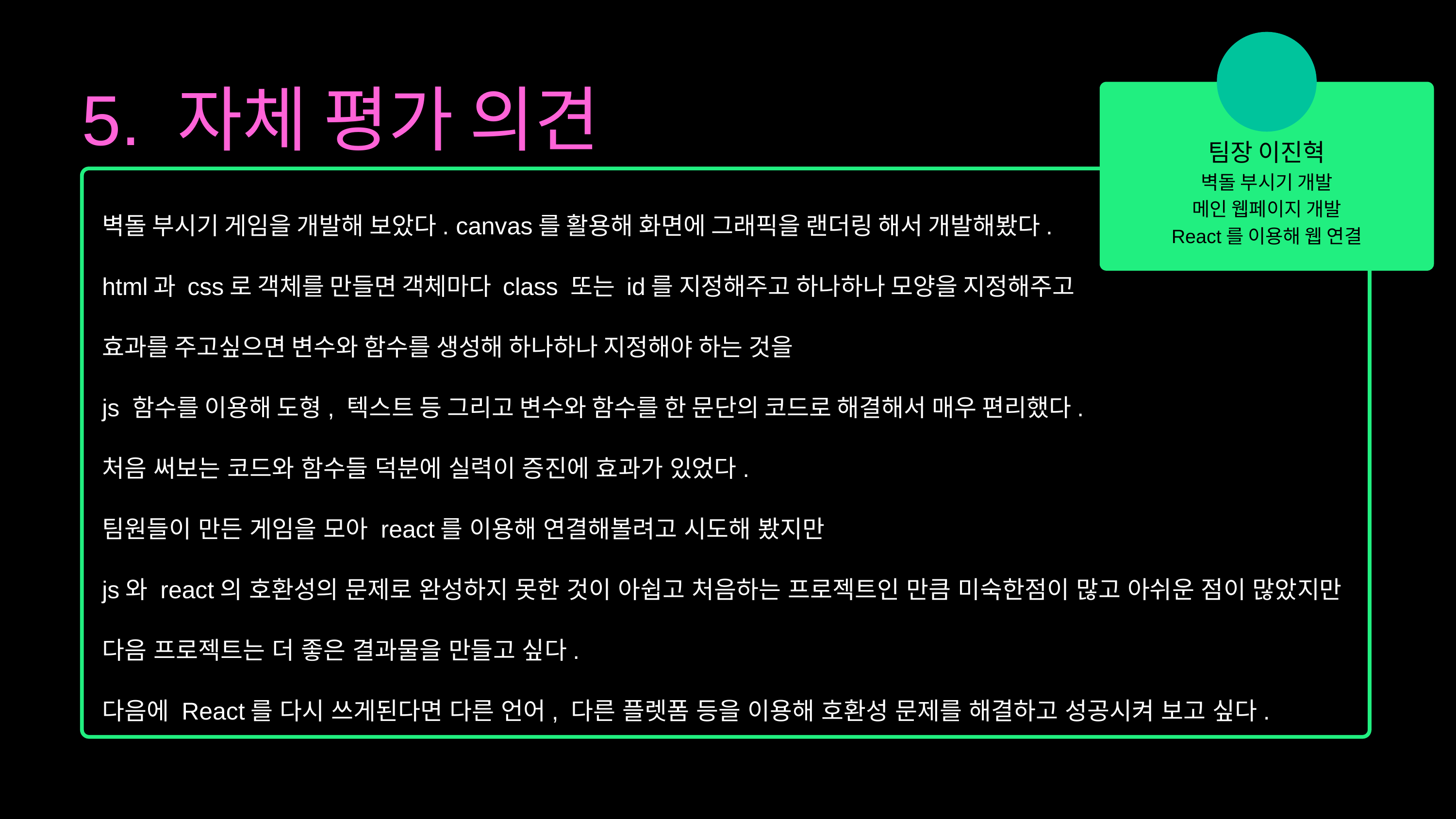

팀장 이진혁
벽돌 부시기 개발
메인 웹페이지 개발
React를 이용해 웹 연결
5. 자체 평가 의견

벽돌 부시기 게임을 개발해 보았다. canvas를 활용해 화면에 그래픽을 랜더링 해서 개발해봤다.
html과 css로 객체를 만들면 객체마다 class 또는 id를 지정해주고 하나하나 모양을 지정해주고
효과를 주고싶으면 변수와 함수를 생성해 하나하나 지정해야 하는 것을
js 함수를 이용해 도형, 텍스트 등 그리고 변수와 함수를 한 문단의 코드로 해결해서 매우 편리했다.
처음 써보는 코드와 함수들 덕분에 실력이 증진에 효과가 있었다.
팀원들이 만든 게임을 모아 react를 이용해 연결해볼려고 시도해 봤지만
js와 react의 호환성의 문제로 완성하지 못한 것이 아쉽고 처음하는 프로젝트인 만큼 미숙한점이 많고 아쉬운 점이 많았지만 다음 프로젝트는 더 좋은 결과물을 만들고 싶다.
다음에 React를 다시 쓰게된다면 다른 언어, 다른 플렛폼 등을 이용해 호환성 문제를 해결하고 성공시켜 보고 싶다.